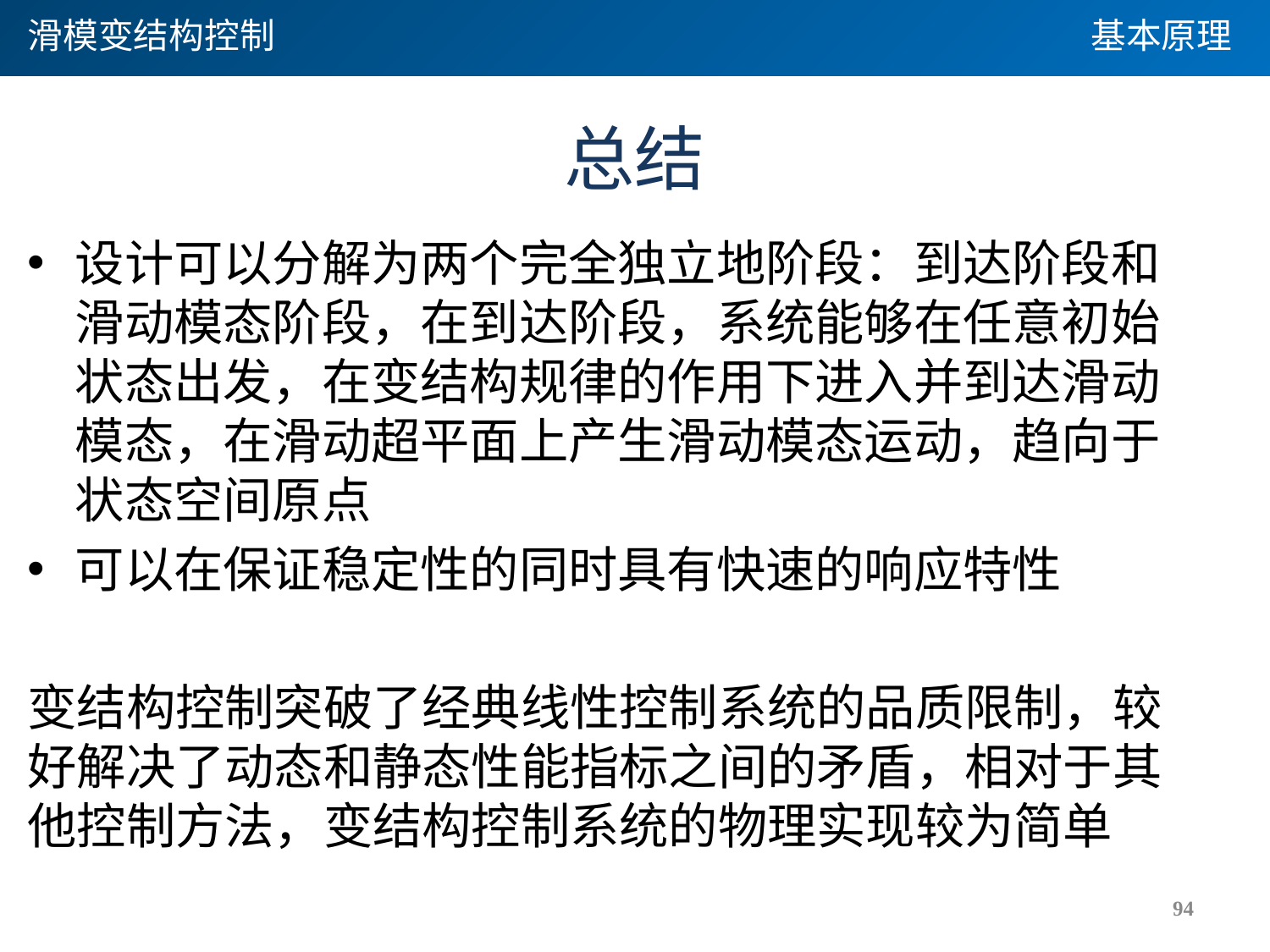

滑模变结构控制
基本原理
# 总结
设计可以分解为两个完全独立地阶段：到达阶段和滑动模态阶段，在到达阶段，系统能够在任意初始状态出发，在变结构规律的作用下进入并到达滑动模态，在滑动超平面上产生滑动模态运动，趋向于状态空间原点
可以在保证稳定性的同时具有快速的响应特性

变结构控制突破了经典线性控制系统的品质限制，较好解决了动态和静态性能指标之间的矛盾，相对于其他控制方法，变结构控制系统的物理实现较为简单
94